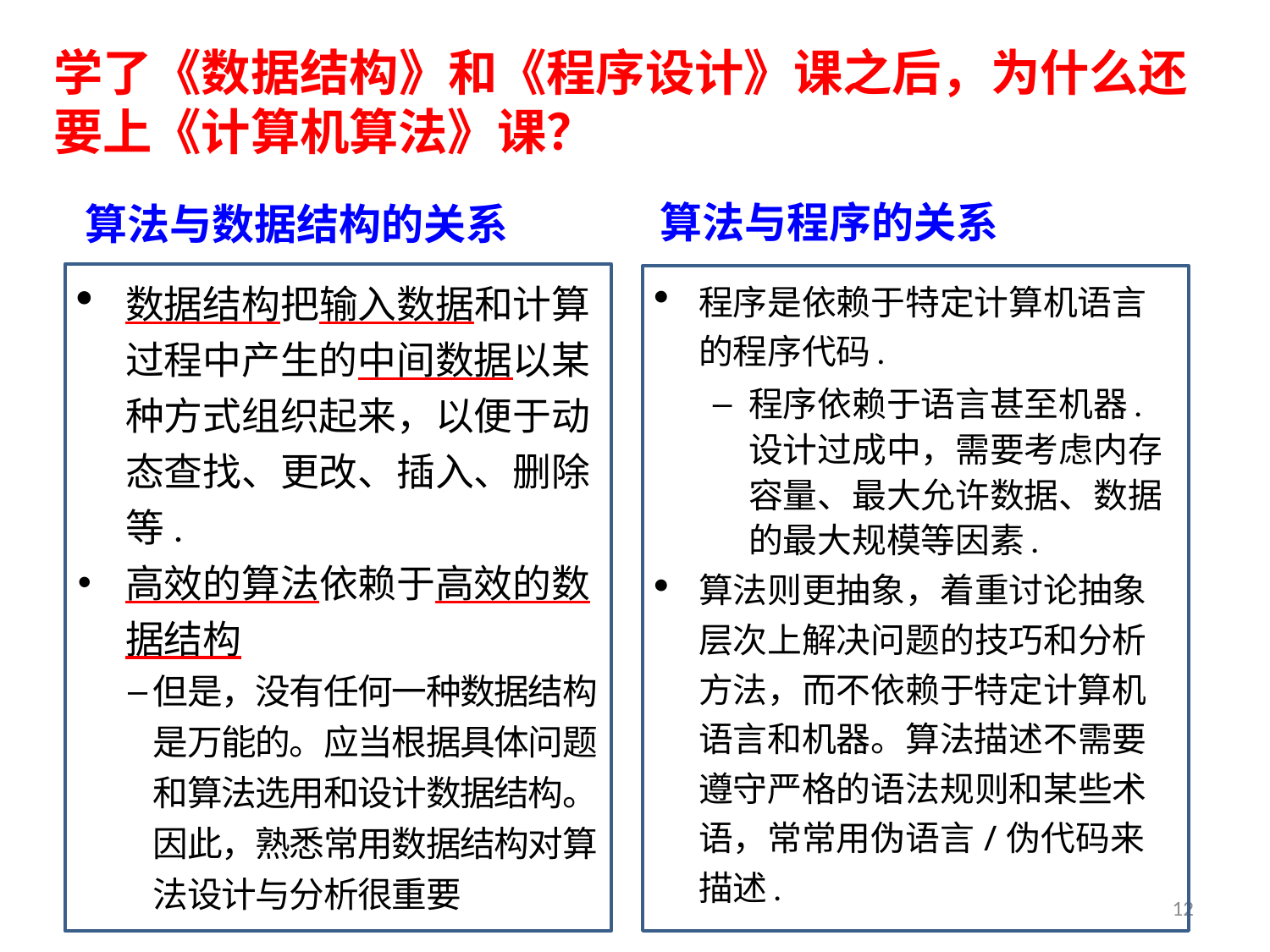

学了《数据结构》和《程序设计》课之后，为什么还要上《计算机算法》课？
算法与程序的关系
# 算法与数据结构的关系
数据结构把输入数据和计算过程中产生的中间数据以某种方式组织起来，以便于动态查找、更改、插入、删除等.
高效的算法依赖于高效的数据结构
但是，没有任何一种数据结构是万能的。应当根据具体问题和算法选用和设计数据结构。因此，熟悉常用数据结构对算法设计与分析很重要

程序是依赖于特定计算机语言的程序代码.
程序依赖于语言甚至机器. 设计过成中，需要考虑内存容量、最大允许数据、数据的最大规模等因素.
算法则更抽象，着重讨论抽象层次上解决问题的技巧和分析方法，而不依赖于特定计算机语言和机器。算法描述不需要遵守严格的语法规则和某些术语，常常用伪语言/伪代码来描述.
12